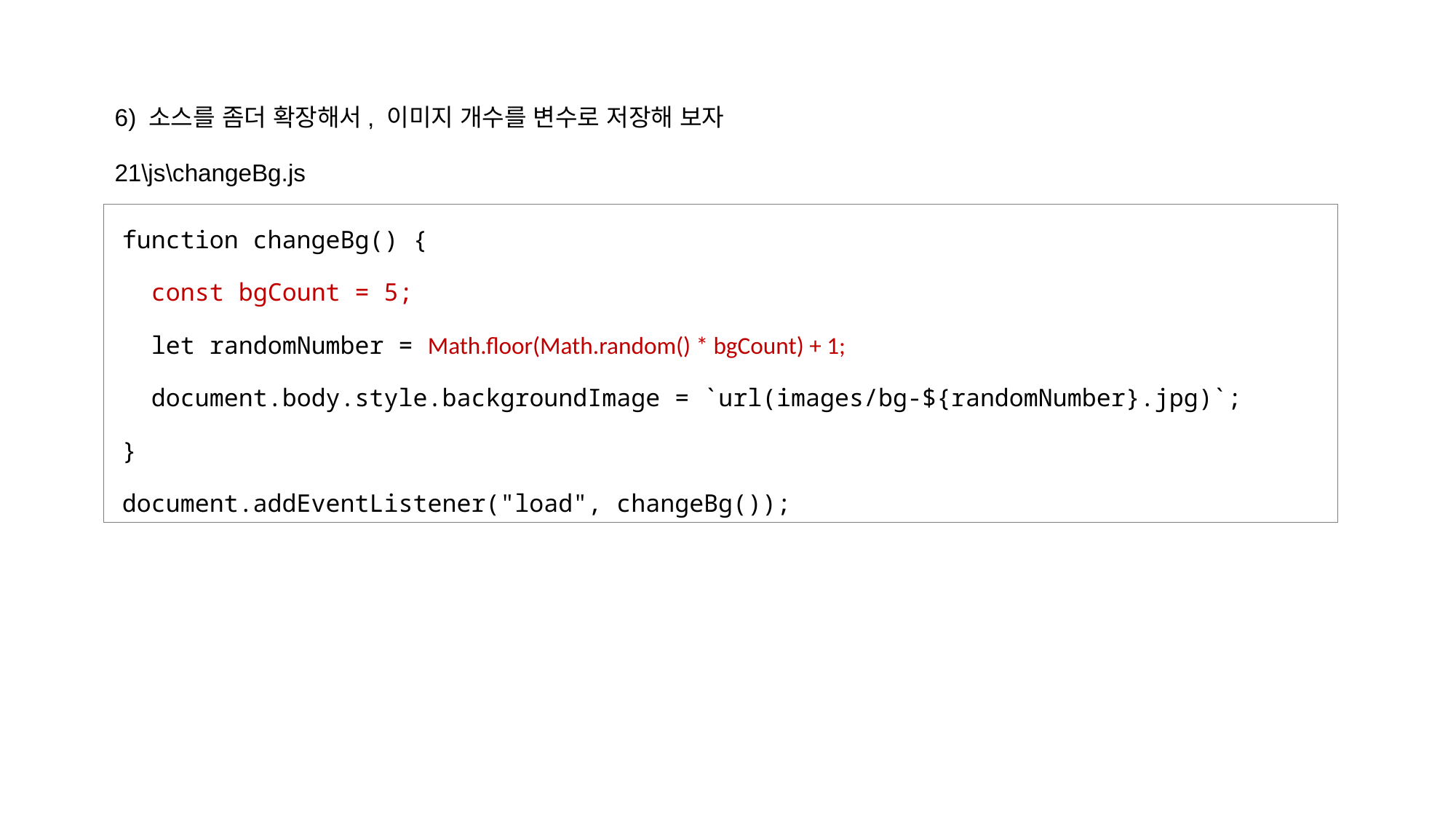

6) 소스를 좀더 확장해서, 이미지 개수를 변수로 저장해 보자
21\js\changeBg.js
function changeBg() {
  const bgCount = 5;
  let randomNumber = Math.floor(Math.random() * bgCount) + 1;
  document.body.style.backgroundImage = `url(images/bg-${randomNumber}.jpg)`;
}
document.addEventListener("load", changeBg());